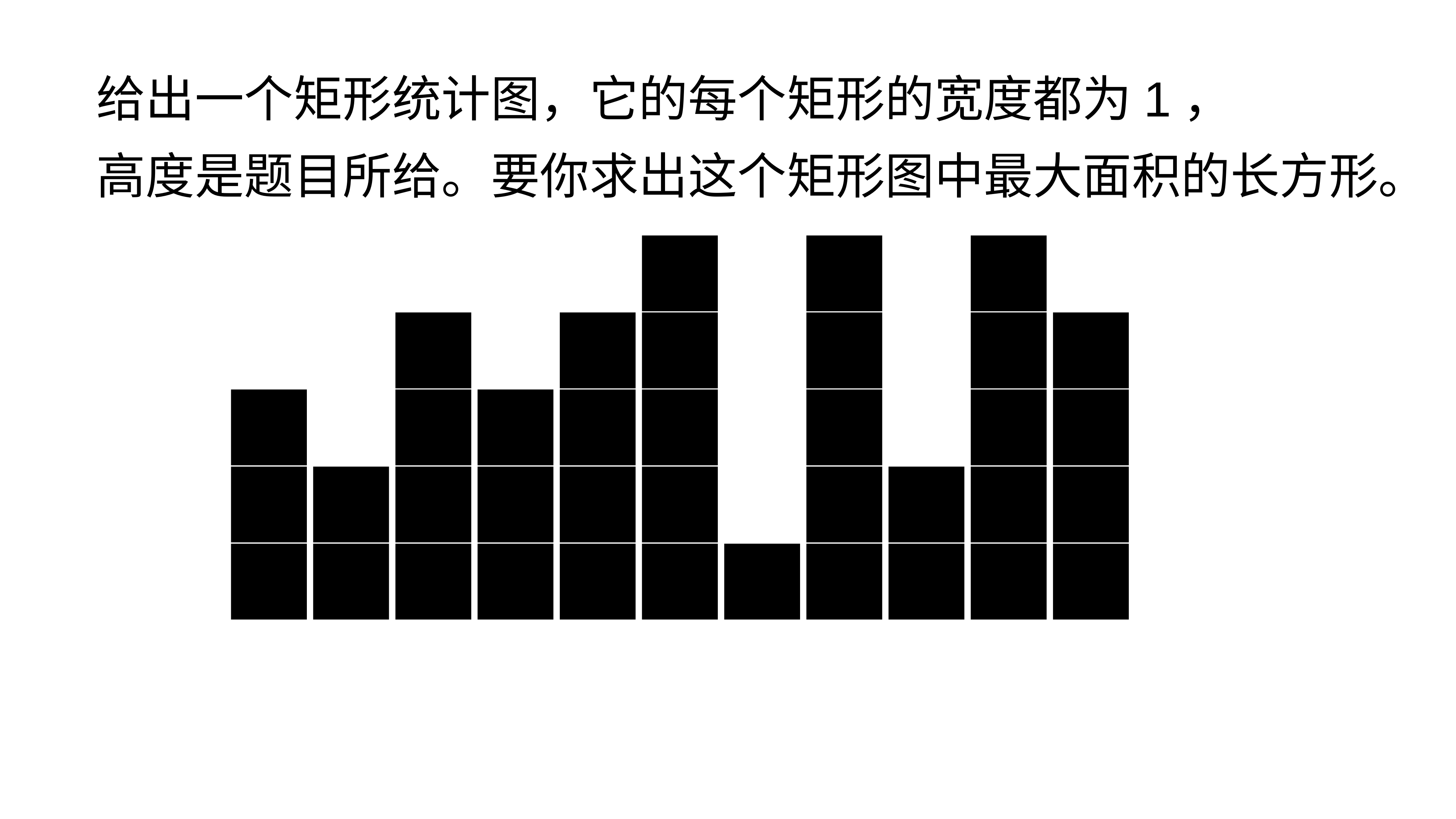

给出一个矩形统计图，它的每个矩形的宽度都为1，
高度是题目所给。要你求出这个矩形图中最大面积的长方形。